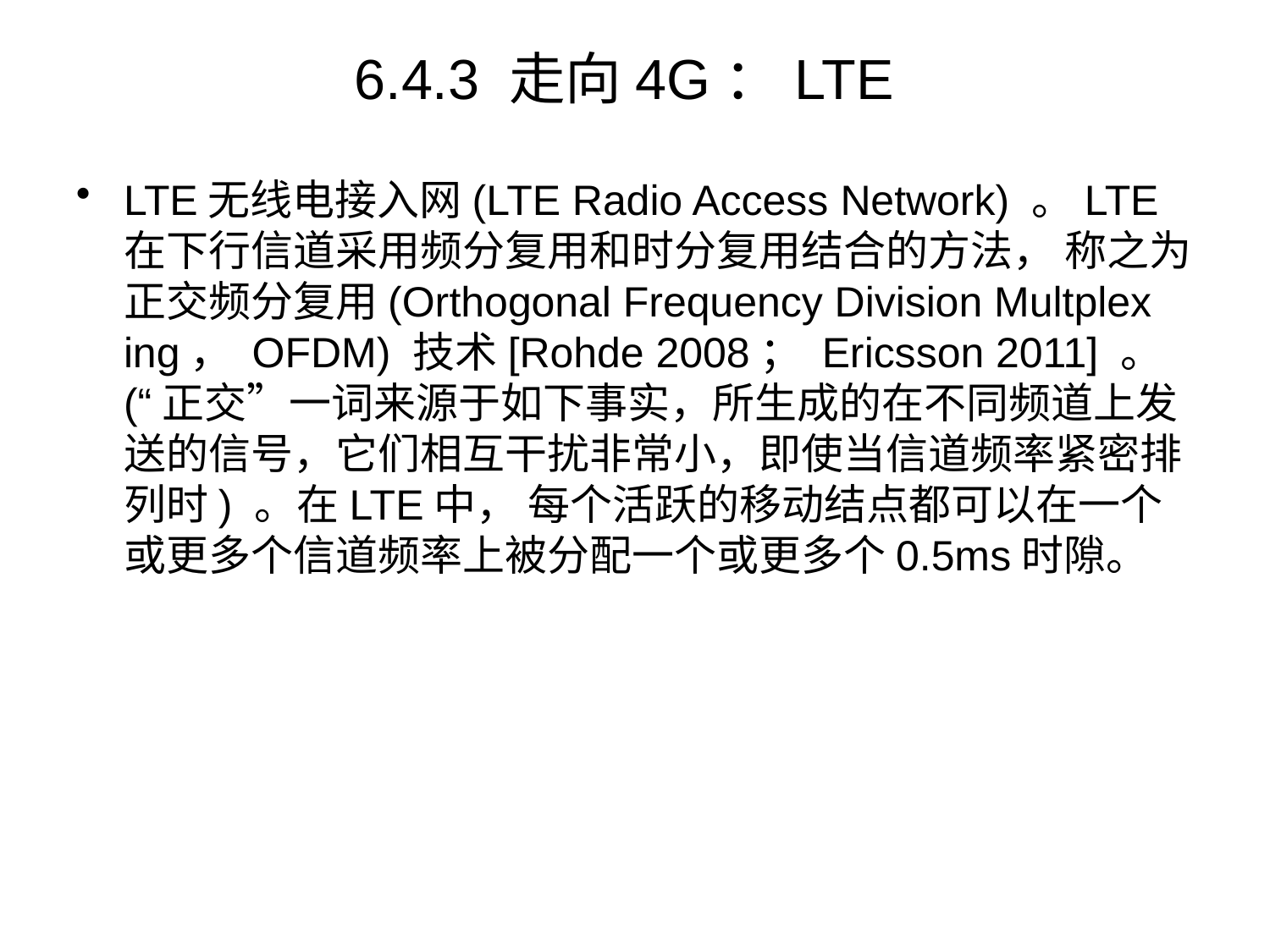

# 6.4.3 走向4G：LTE
LTE无线电接入网(LTE Radio Access Network) 。LTE在下行信道采用频分复用和时分复用结合的方法， 称之为正交频分复用(Orthogonal Frequency Division Multplex ing， OFDM) 技术[Rohde 2008； Ericsson 2011] 。(“正交”一词来源于如下事实，所生成的在不同频道上发送的信号，它们相互干扰非常小，即使当信道频率紧密排列时) 。在LTE中， 每个活跃的移动结点都可以在一个或更多个信道频率上被分配一个或更多个0.5ms时隙。